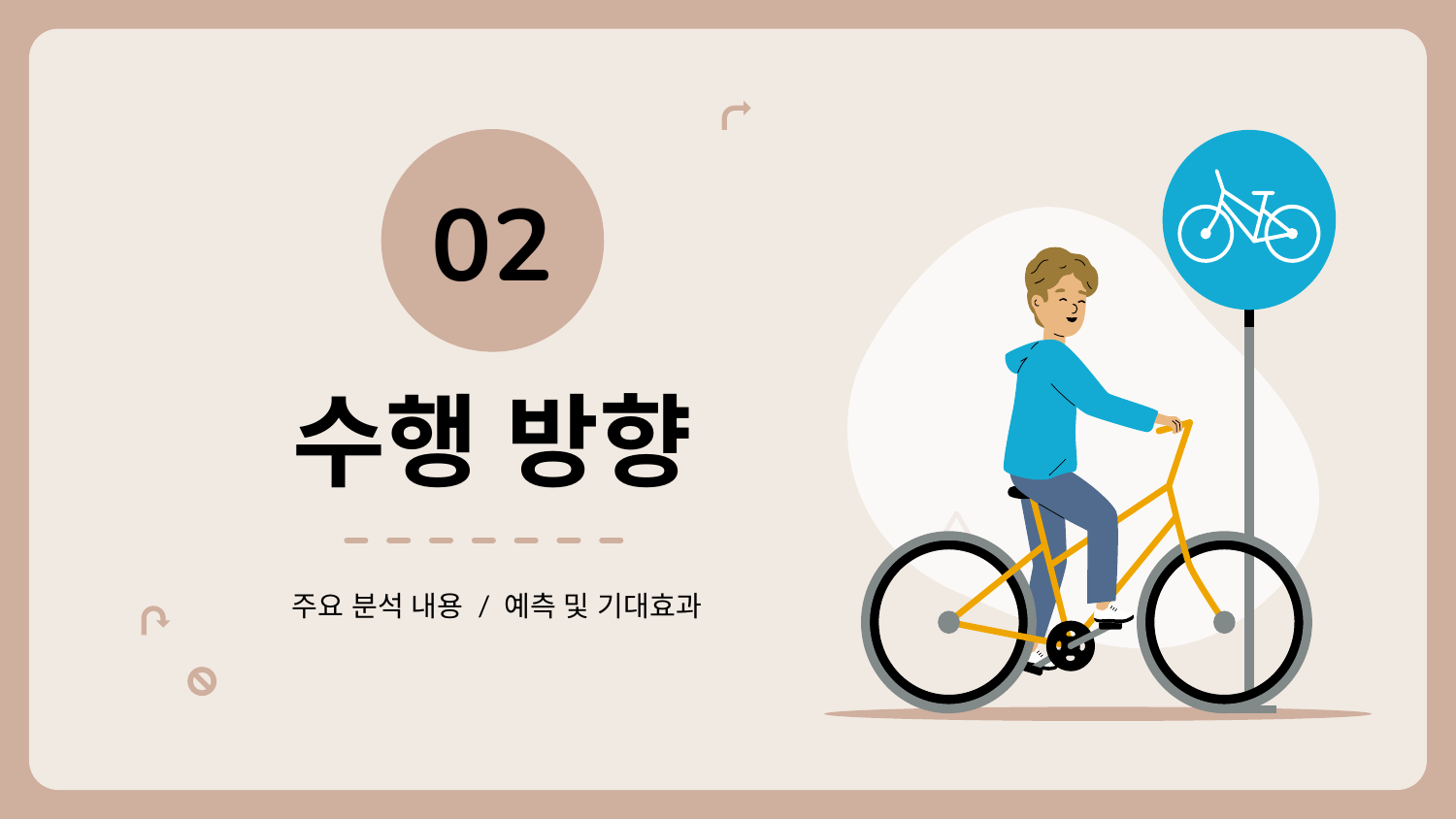

02
# 수행 방향

주요 분석 내용 / 예측 및 기대효과